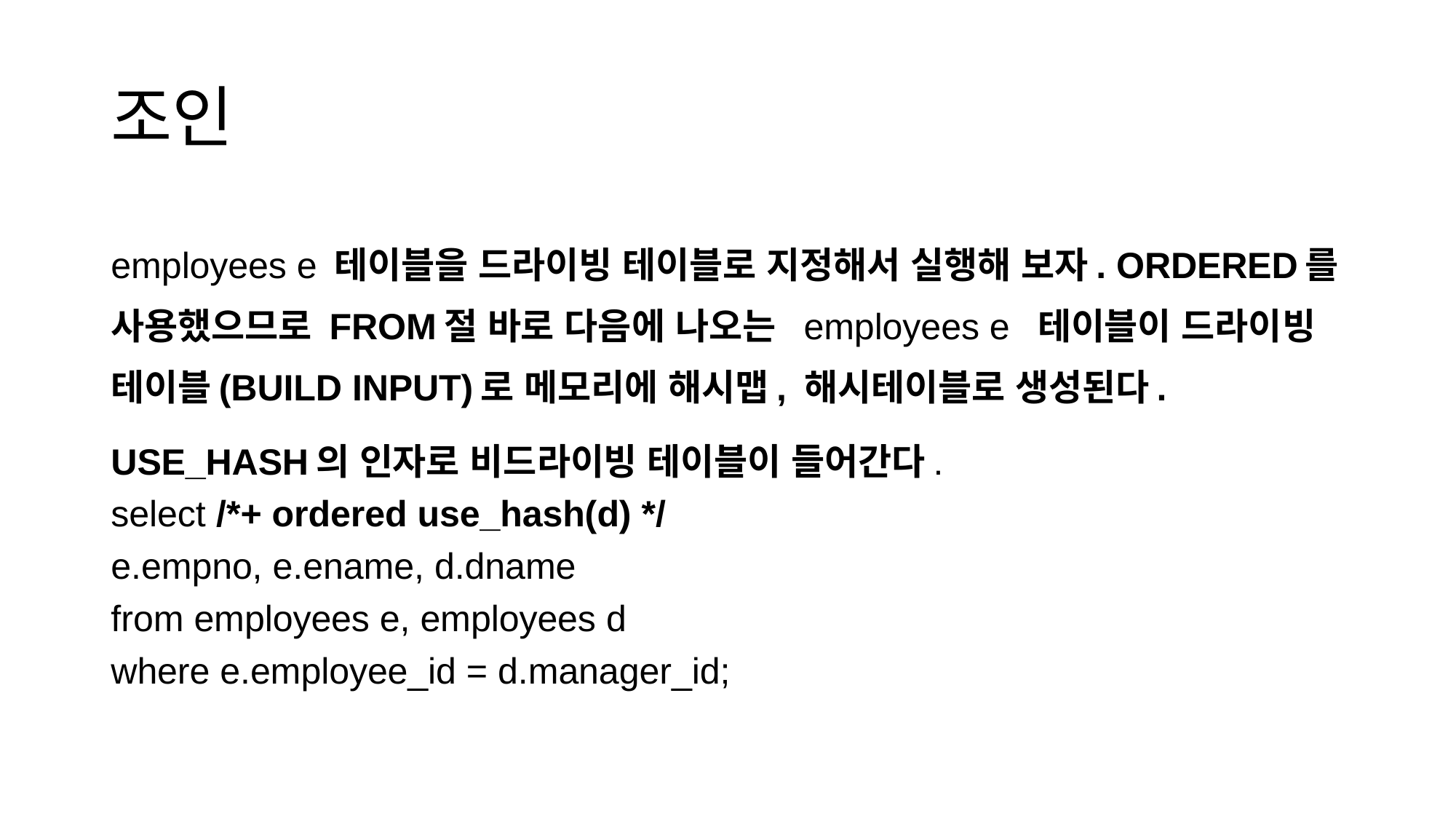

# 조인
employees e 테이블을 드라이빙 테이블로 지정해서 실행해 보자. ORDERED를 사용했으므로 FROM절 바로 다음에 나오는  employees e  테이블이 드라이빙 테이블(BUILD INPUT)로 메모리에 해시맵, 해시테이블로 생성된다.
USE_HASH의 인자로 비드라이빙 테이블이 들어간다.
select /*+ ordered use_hash(d) */
e.empno, e.ename, d.dname
from employees e, employees d
where e.employee_id = d.manager_id;